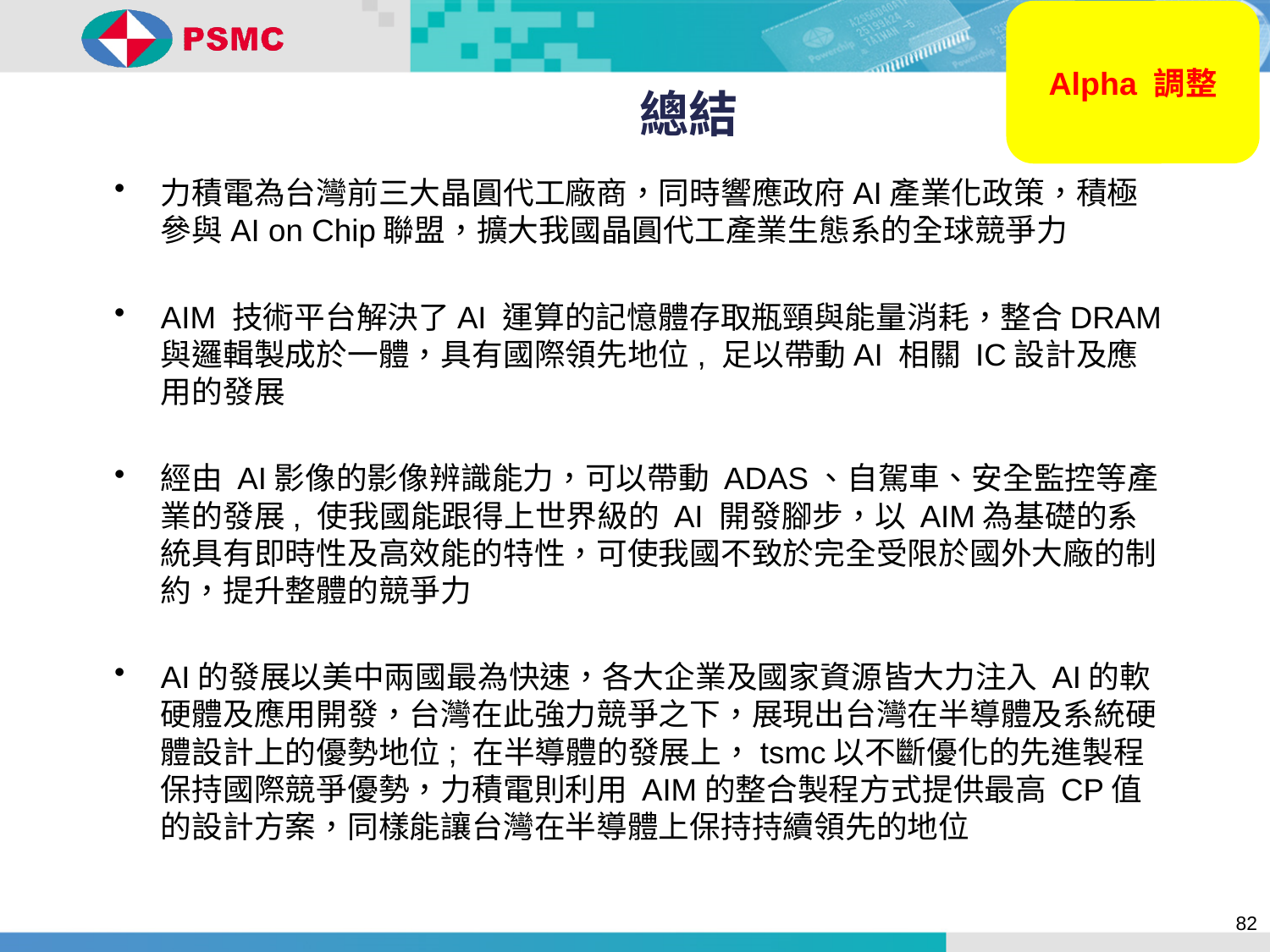

Alpha 調整
# 總結
力積電為台灣前三大晶圓代工廠商，同時響應政府AI產業化政策，積極參與AI on Chip聯盟，擴大我國晶圓代工產業生態系的全球競爭力

AIM 技術平台解決了AI 運算的記憶體存取瓶頸與能量消耗，整合DRAM與邏輯製成於一體，具有國際領先地位, 足以帶動AI 相關 IC設計及應用的發展

經由 AI影像的影像辨識能力，可以帶動 ADAS、自駕車、安全監控等產業的發展, 使我國能跟得上世界級的 AI 開發腳步，以 AIM為基礎的系統具有即時性及高效能的特性，可使我國不致於完全受限於國外大廠的制約，提升整體的競爭力

AI的發展以美中兩國最為快速，各大企業及國家資源皆大力注入 AI的軟硬體及應用開發，台灣在此強力競爭之下，展現出台灣在半導體及系統硬體設計上的優勢地位; 在半導體的發展上，tsmc以不斷優化的先進製程保持國際競爭優勢，力積電則利用 AIM的整合製程方式提供最高 CP值的設計方案，同樣能讓台灣在半導體上保持持續領先的地位

82